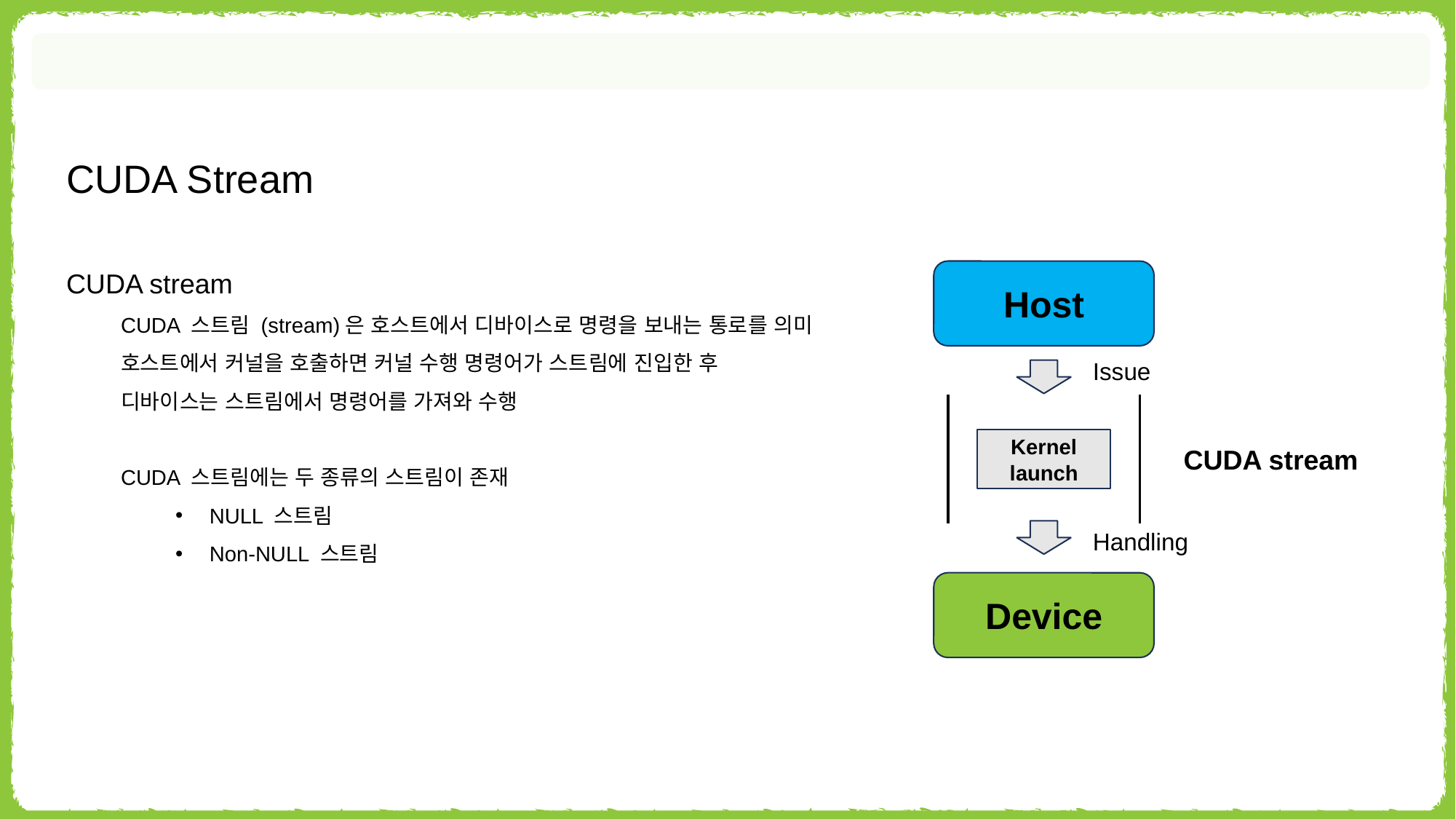

CUDA Stream
CUDA stream
CUDA 스트림 (stream)은 호스트에서 디바이스로 명령을 보내는 통로를 의미
호스트에서 커널을 호출하면 커널 수행 명령어가 스트림에 진입한 후
디바이스는 스트림에서 명령어를 가져와 수행

CUDA 스트림에는 두 종류의 스트림이 존재
NULL 스트림
Non-NULL 스트림
Host
Issue

Kernel
launch

Handling
Device
CUDA stream